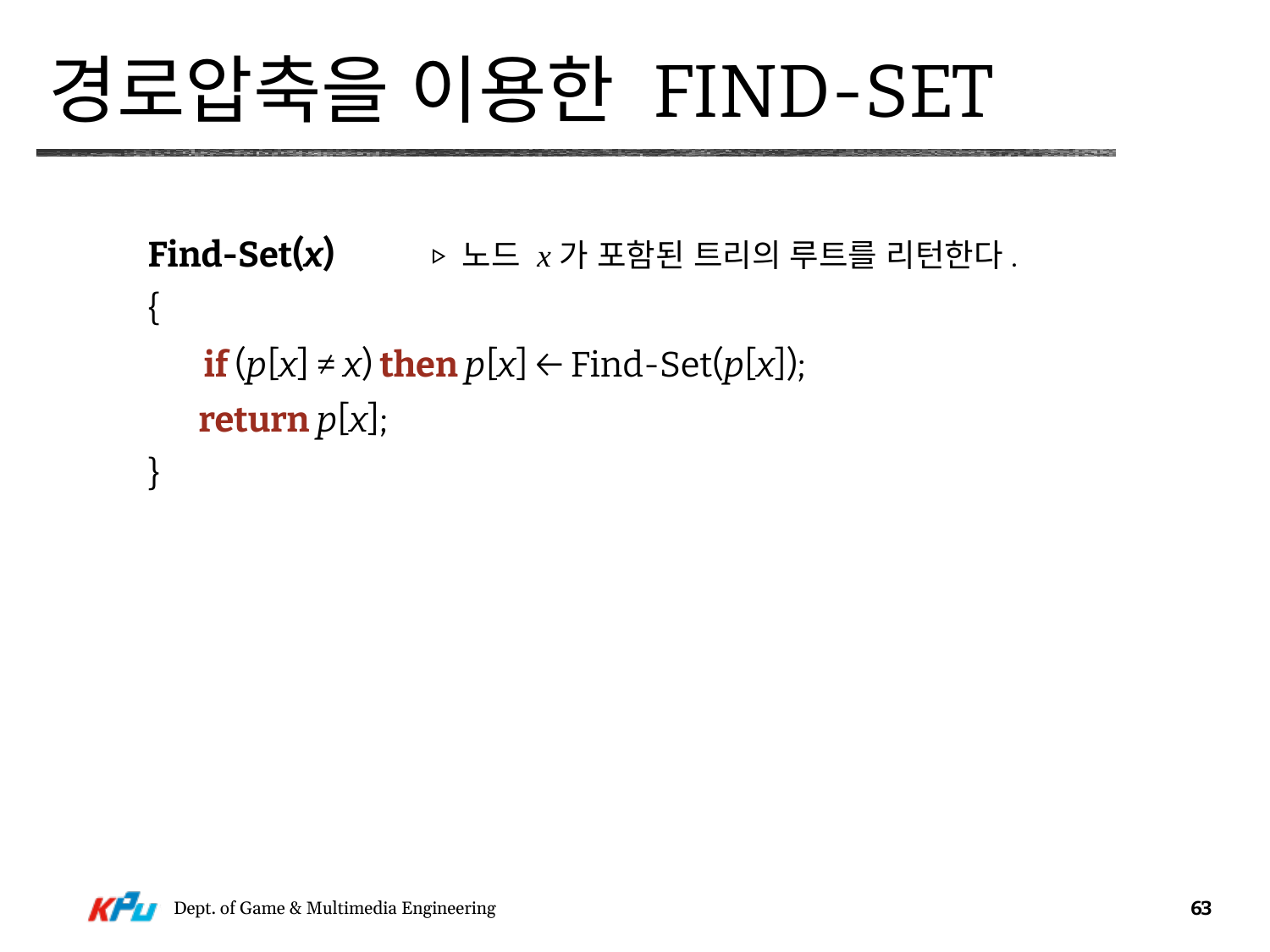

# 경로압축을 이용한 Find-Set

Find-Set(x) 	▷ 노드 x가 포함된 트리의 루트를 리턴한다.
{
        if (p[x] ≠ x) then p[x] ← Find-Set(p[x]);
        return p[x];
}
Dept. of Game & Multimedia Engineering
63